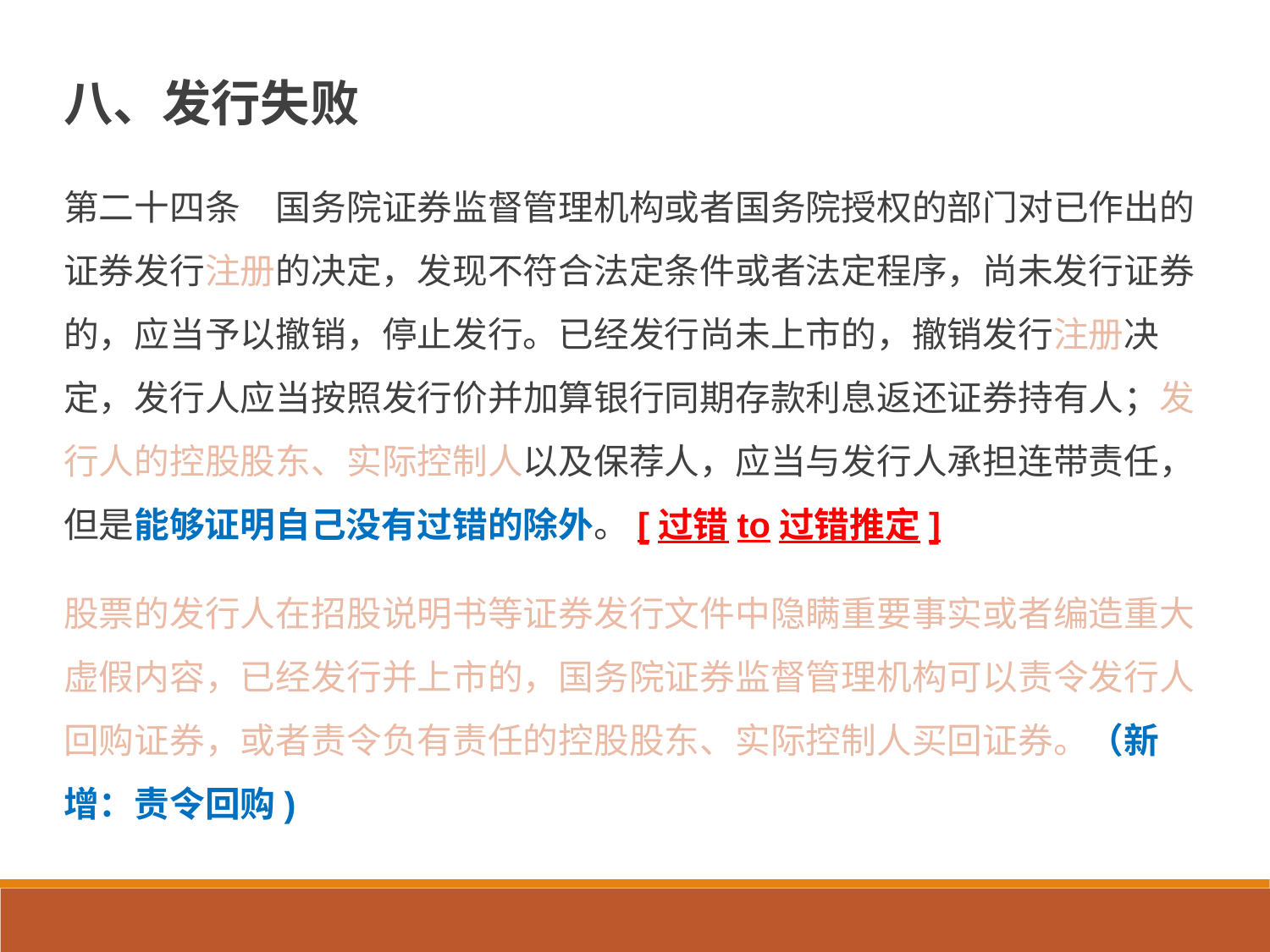

# 八、发行失败
第二十四条　国务院证券监督管理机构或者国务院授权的部门对已作出的证券发行注册的决定，发现不符合法定条件或者法定程序，尚未发行证券的，应当予以撤销，停止发行。已经发行尚未上市的，撤销发行注册决定，发行人应当按照发行价并加算银行同期存款利息返还证券持有人；发行人的控股股东、实际控制人以及保荐人，应当与发行人承担连带责任，但是能够证明自己没有过错的除外。[过错to过错推定]
股票的发行人在招股说明书等证券发行文件中隐瞒重要事实或者编造重大虚假内容，已经发行并上市的，国务院证券监督管理机构可以责令发行人回购证券，或者责令负有责任的控股股东、实际控制人买回证券。（新增：责令回购)